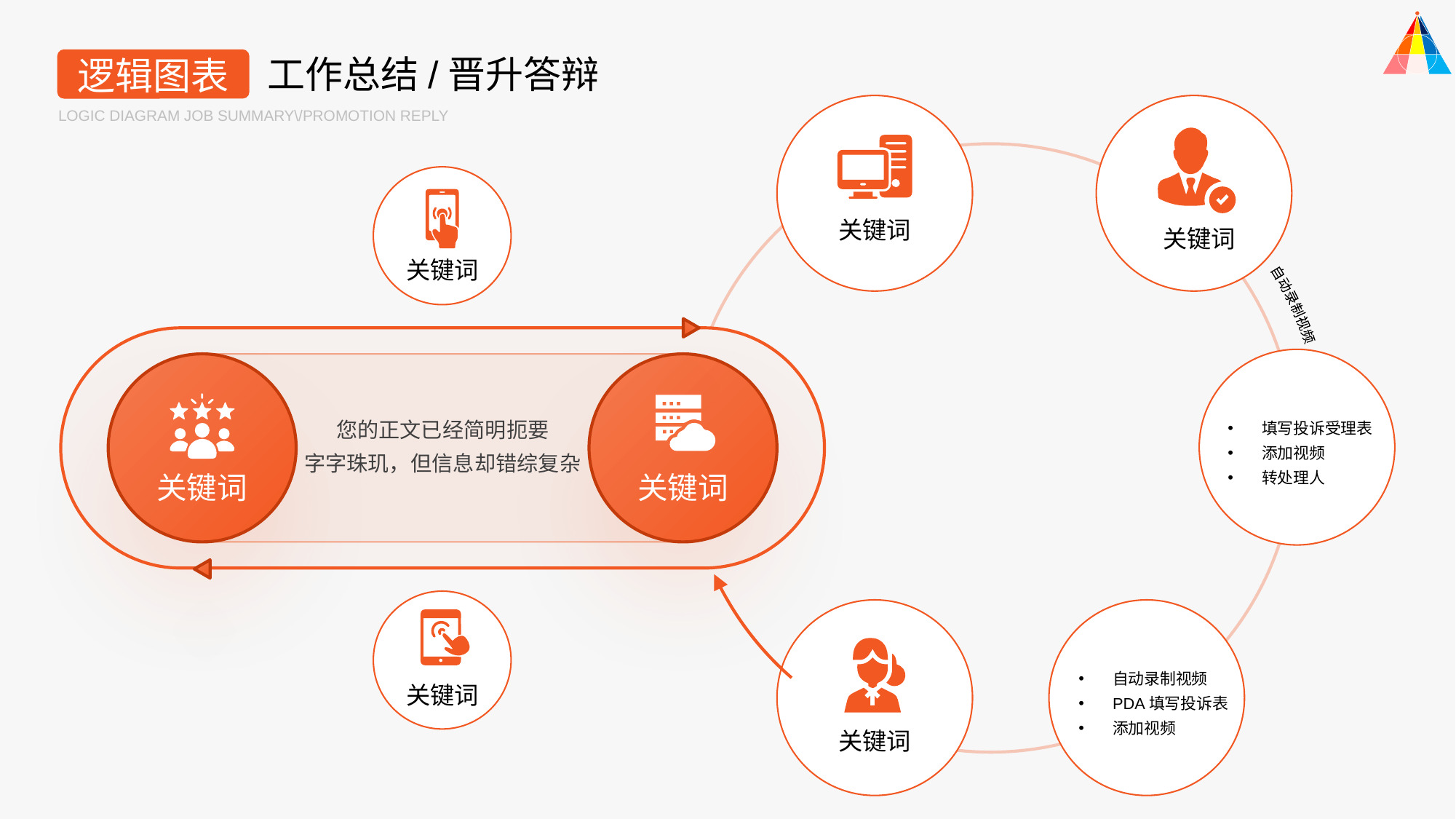

工作总结/晋升答辩

逻辑图表
LOGIC DIAGRAM JOB SUMMARY\/PROMOTION REPLY

自动录制视频

关键词

关键词
关键词

您的正文已经简明扼要
字字珠玑，但信息却错综复杂
填写投诉受理表
添加视频
转处理人

关键词
关键词

自动录制视频
PDA填写投诉表
添加视频
关键词
关键词